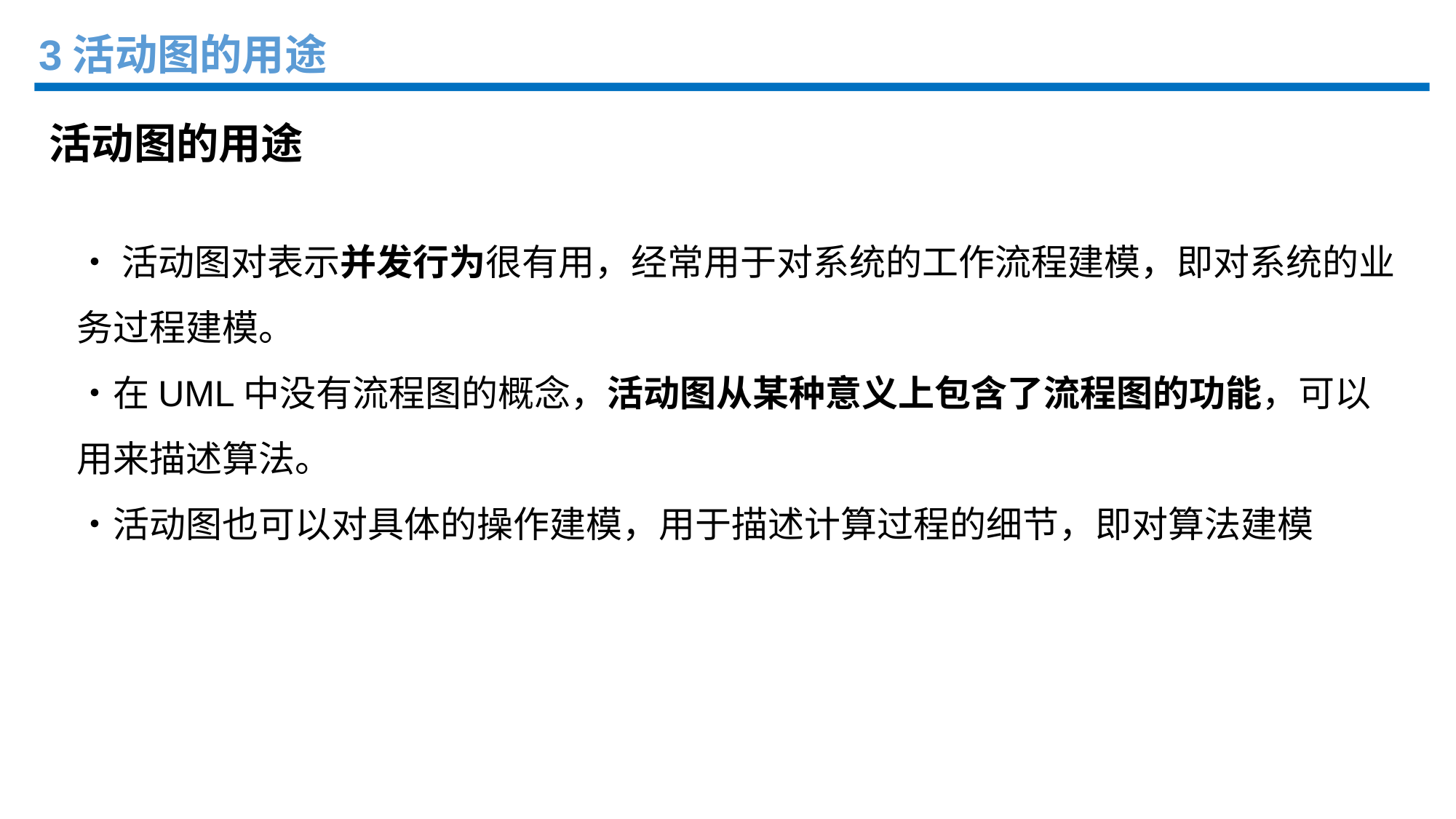

3活动图的用途
活动图的用途
•活动图对表示并发行为很有用，经常用于对系统的工作流程建模，即对系统的业务过程建模。
•在UML中没有流程图的概念，活动图从某种意义上包含了流程图的功能，可以用来描述算法。
•活动图也可以对具体的操作建模，用于描述计算过程的细节，即对算法建模